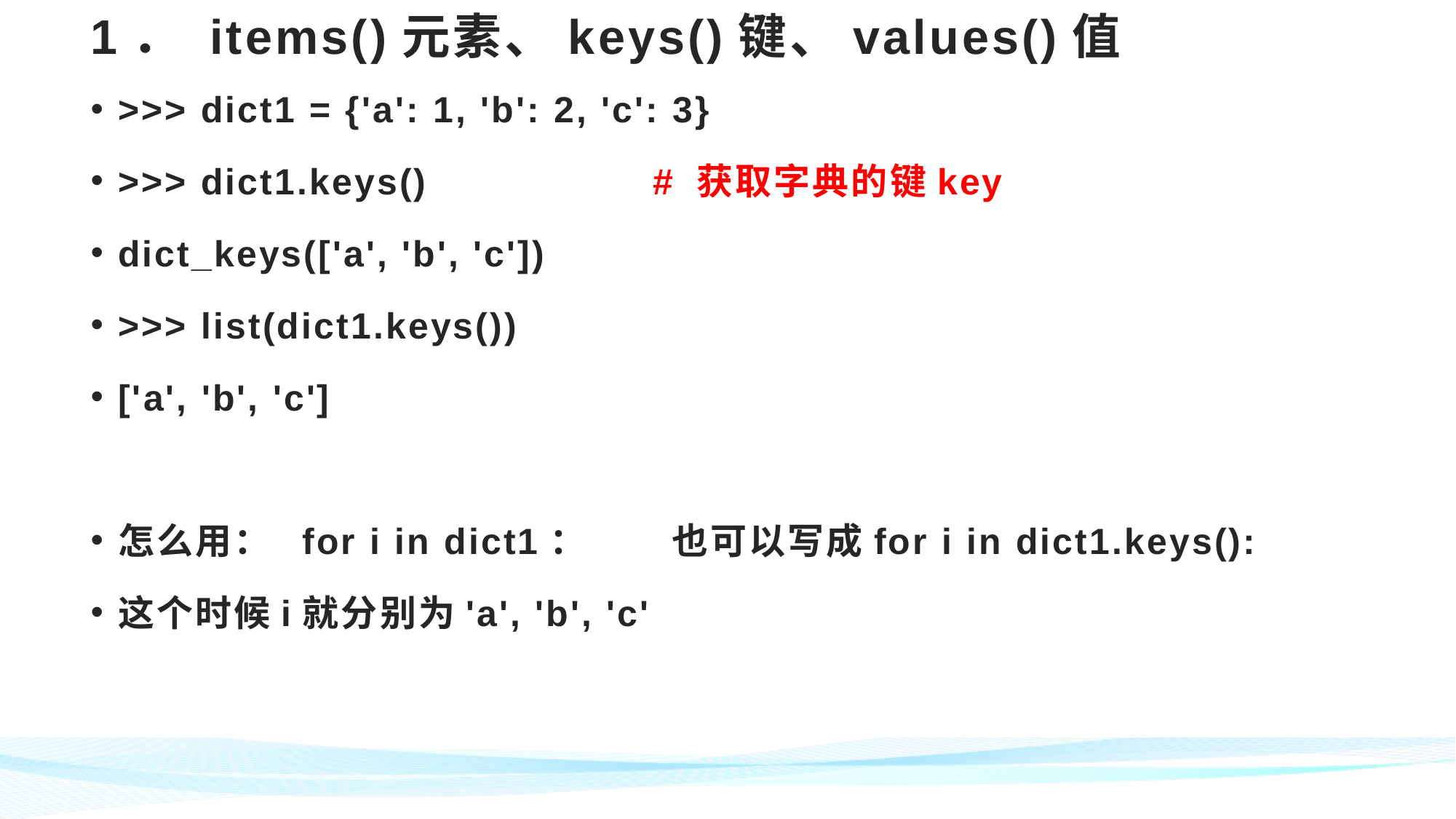

# 1． items()元素、keys()键、values()值
>>> dict1 = {'a': 1, 'b': 2, 'c': 3}
>>> dict1.keys()                  # 获取字典的键key
dict_keys(['a', 'b', 'c'])
>>> list(dict1.keys())
['a', 'b', 'c']

怎么用：  for i in dict1：        也可以写成for i in dict1.keys():
这个时候i就分别为'a', 'b', 'c'

28